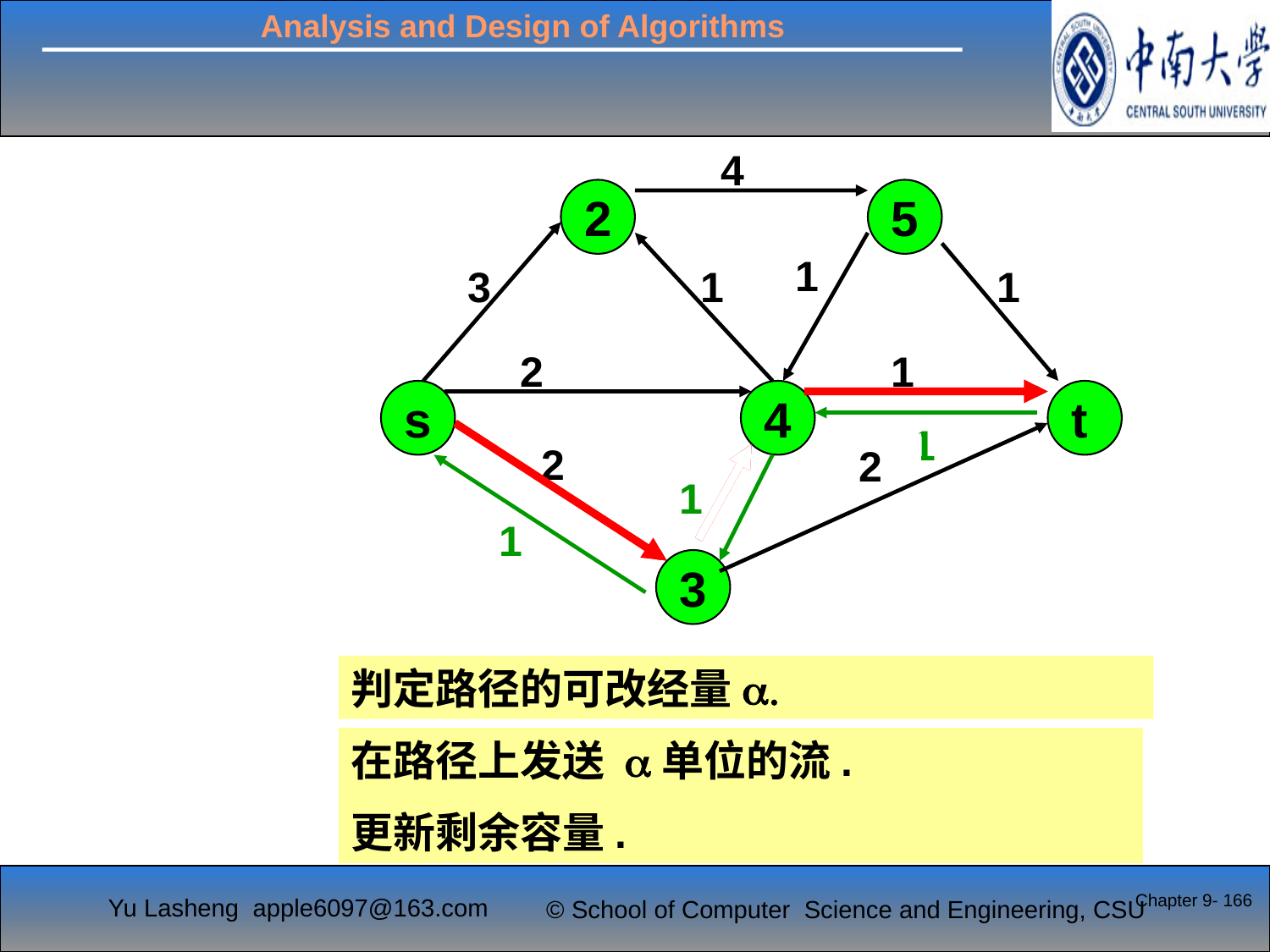

4
2
5

1

3
1
1
2
1
2
s
4
t

1

2
3
2

1
1
1
3
判定路径的可改经量α.
在路径上发送 α单位的流.
更新剩余容量.
Chapter 9- 166